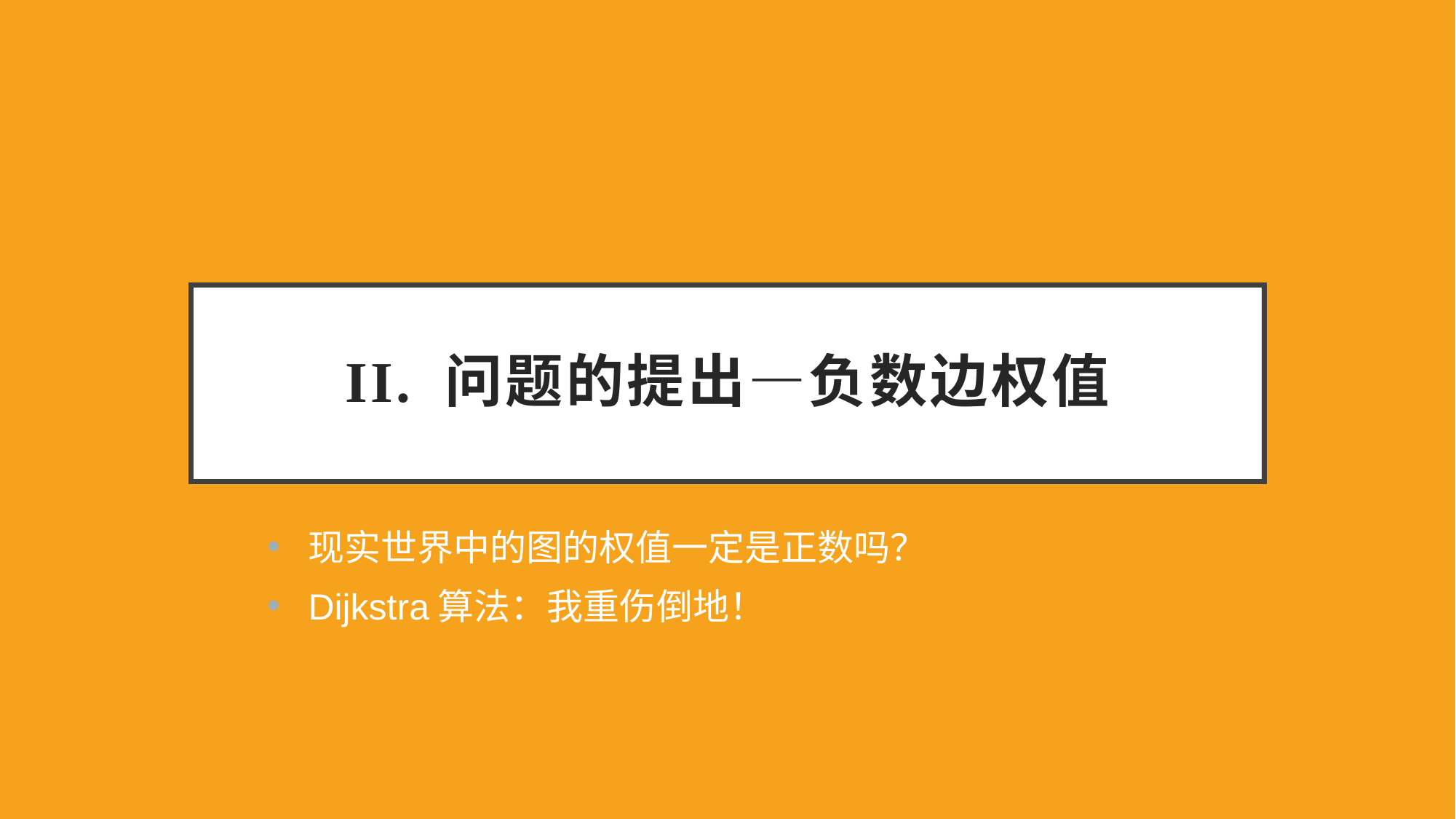

# II. 问题的提出—负数边权值
现实世界中的图的权值一定是正数吗？
Dijkstra算法：我重伤倒地！